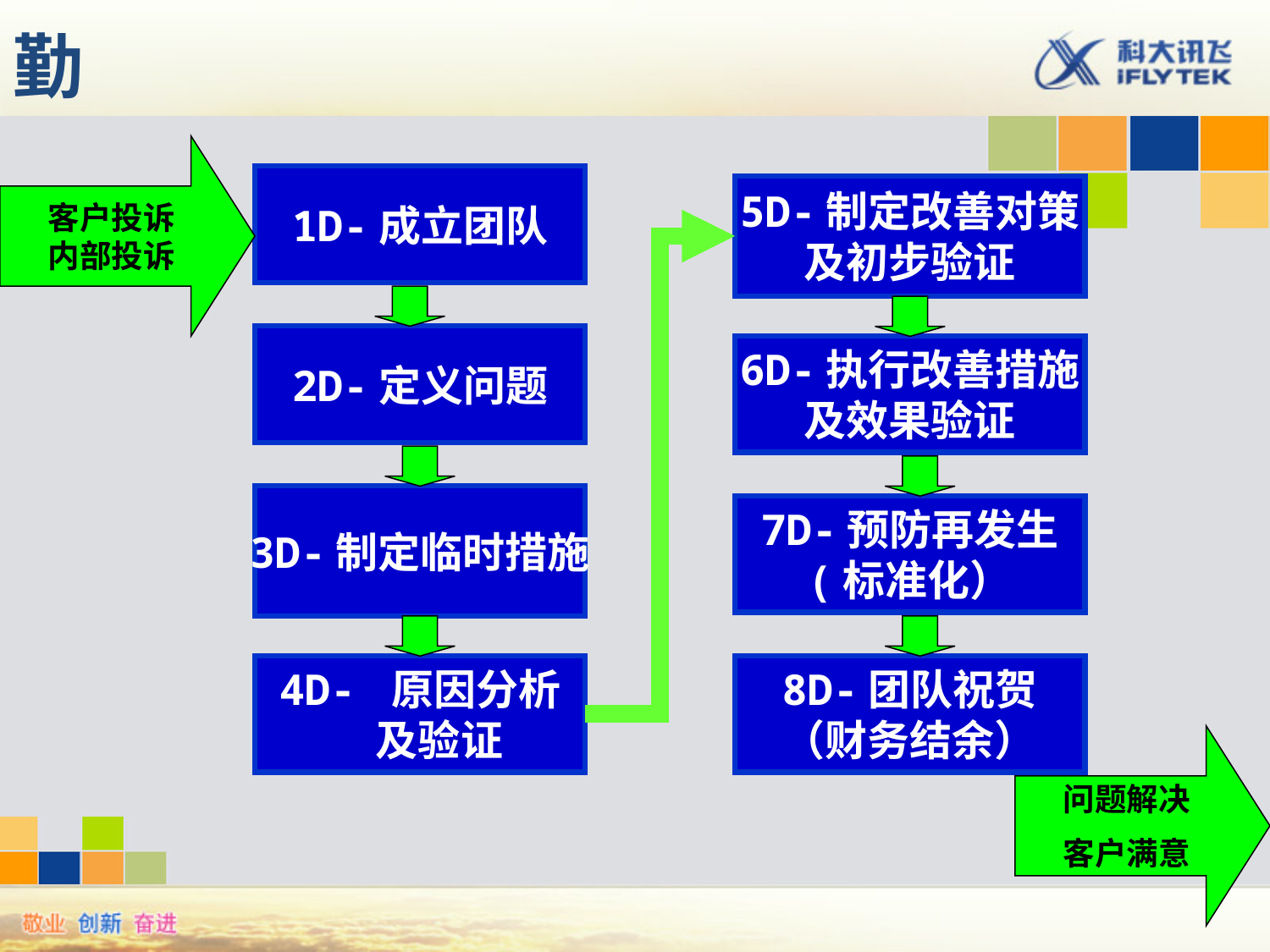

# 勤
客户投诉
内部投诉
1D-成立团队
5D-制定改善对策
及初步验证

2D-定义问题
6D-执行改善措施
及效果验证

3D-制定临时措施
7D-预防再发生
(标准化）

4D- 原因分析
   及验证
8D-团队祝贺
（财务结余）
问题解决
客户满意